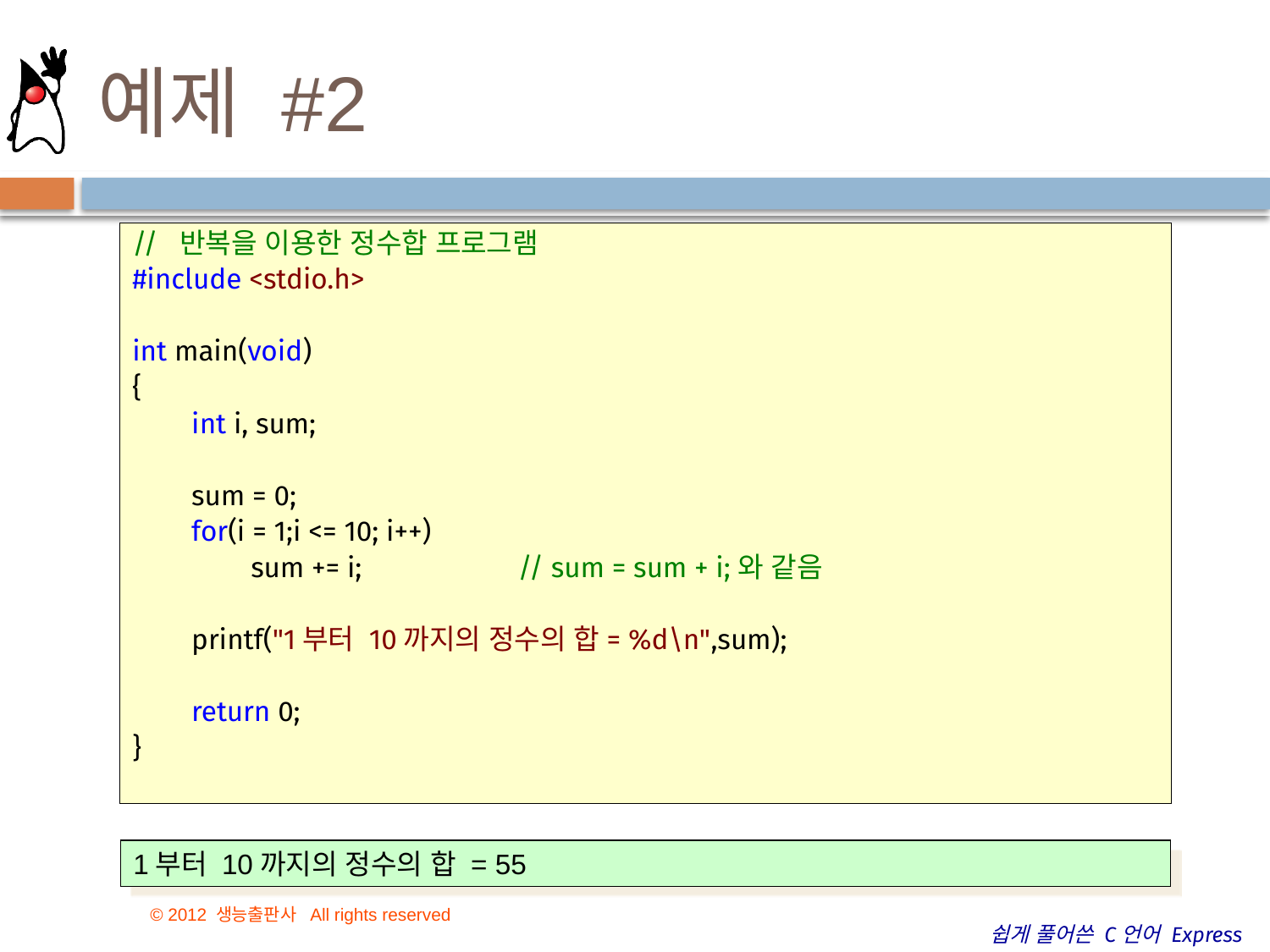

# 예제 #2
//  반복을 이용한 정수합 프로그램
#include <stdio.h>

int main(void)
{
        int i, sum;

        sum = 0;
        for(i = 1;i <= 10; i++)
                sum += i;                     // sum = sum + i;와 같음

        printf("1부터 10까지의 정수의 합= %d\n",sum);

        return 0;
}

1부터 10까지의 정수의 합 = 55